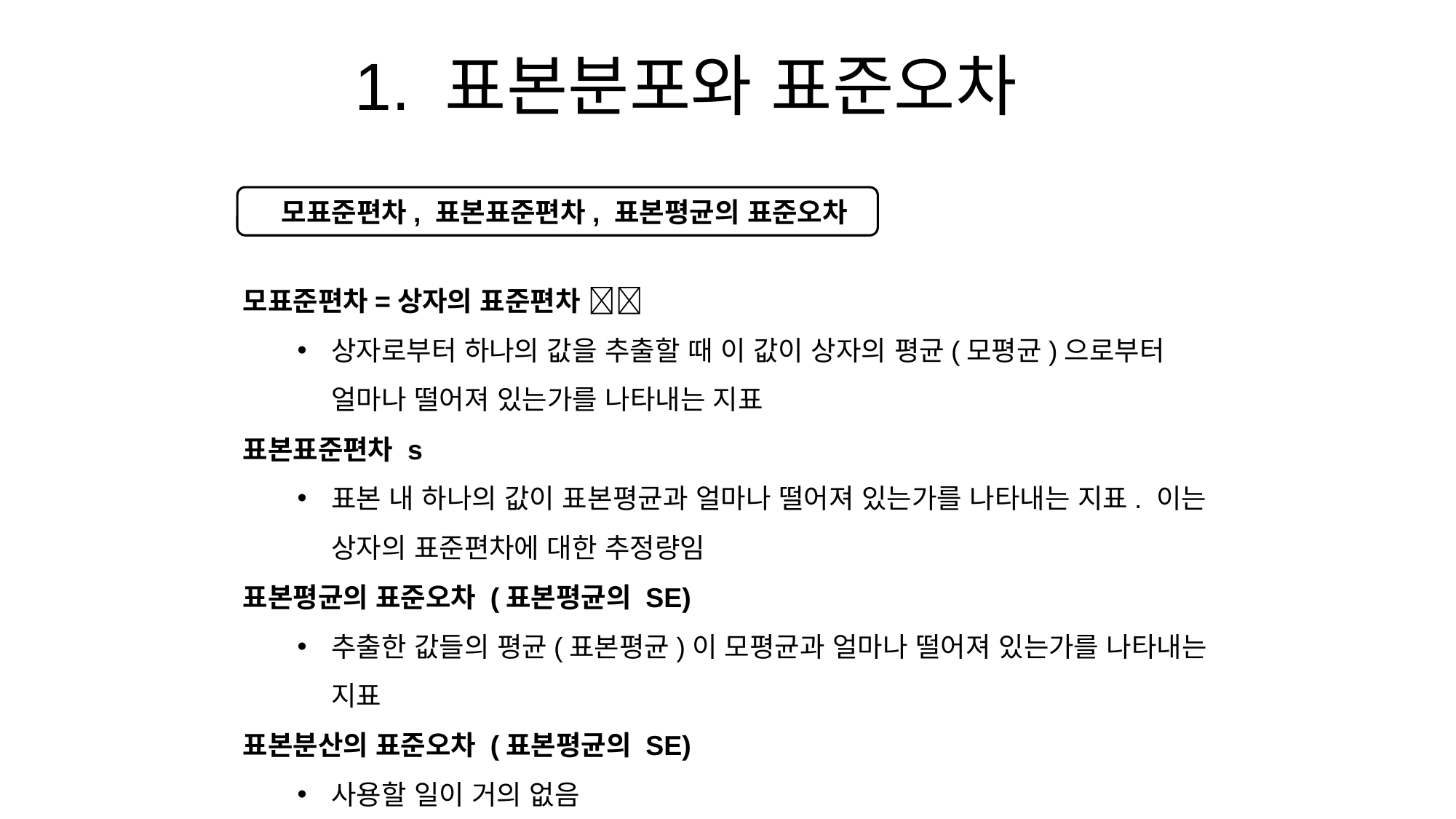

# 1. 표본분포와 표준오차
 모표준편차, 표본표준편차, 표본평균의 표준오차
모표준편차=상자의 표준편차  σ
상자로부터 하나의 값을 추출할 때 이 값이 상자의 평균(모평균)으로부터 얼마나 떨어져 있는가를 나타내는 지표
표본표준편차 s
표본 내 하나의 값이 표본평균과 얼마나 떨어져 있는가를 나타내는 지표. 이는 상자의 표준편차에 대한 추정량임
표본평균의 표준오차 (표본평균의 SE)
추출한 값들의 평균(표본평균)이 모평균과 얼마나 떨어져 있는가를 나타내는 지표
표본분산의 표준오차 (표본평균의 SE)
사용할 일이 거의 없음